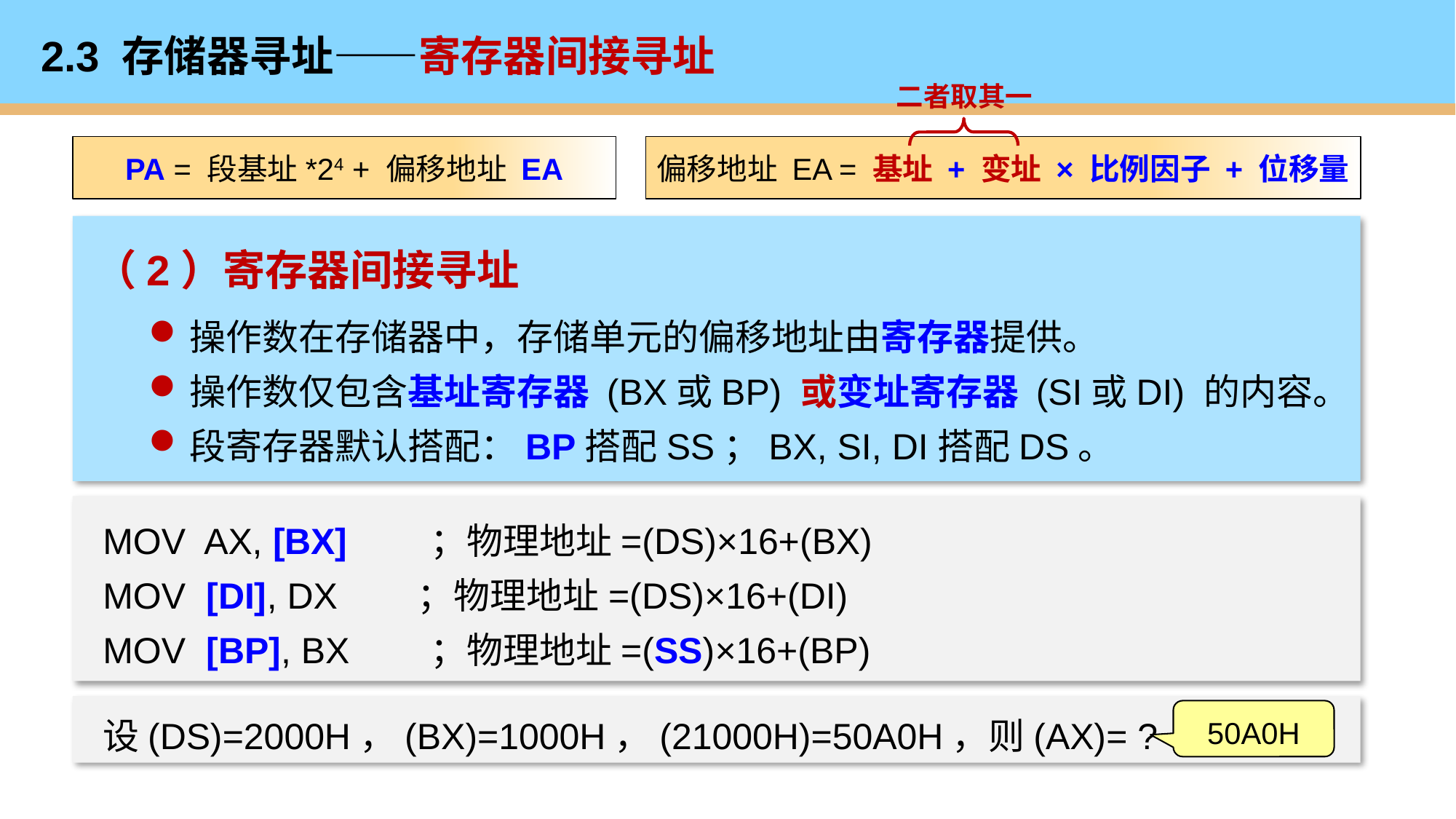

# 2.3 存储器寻址——寄存器间接寻址
二者取其一

PA = 段基址*24 + 偏移地址 EA
偏移地址 EA = 基址 + 变址 × 比例因子 + 位移量
（2）寄存器间接寻址
操作数在存储器中，存储单元的偏移地址由寄存器提供。
操作数仅包含基址寄存器 (BX或BP) 或变址寄存器 (SI或DI) 的内容。
段寄存器默认搭配：BP搭配SS；BX, SI, DI搭配DS。
MOV  AX, [BX]	；物理地址=(DS)×16+(BX)
MOV  [DI], DX       ；物理地址=(DS)×16+(DI)
MOV  [BP], BX	；物理地址=(SS)×16+(BP)
设(DS)=2000H，(BX)=1000H，(21000H)=50A0H，则(AX)= ?
50A0H
52